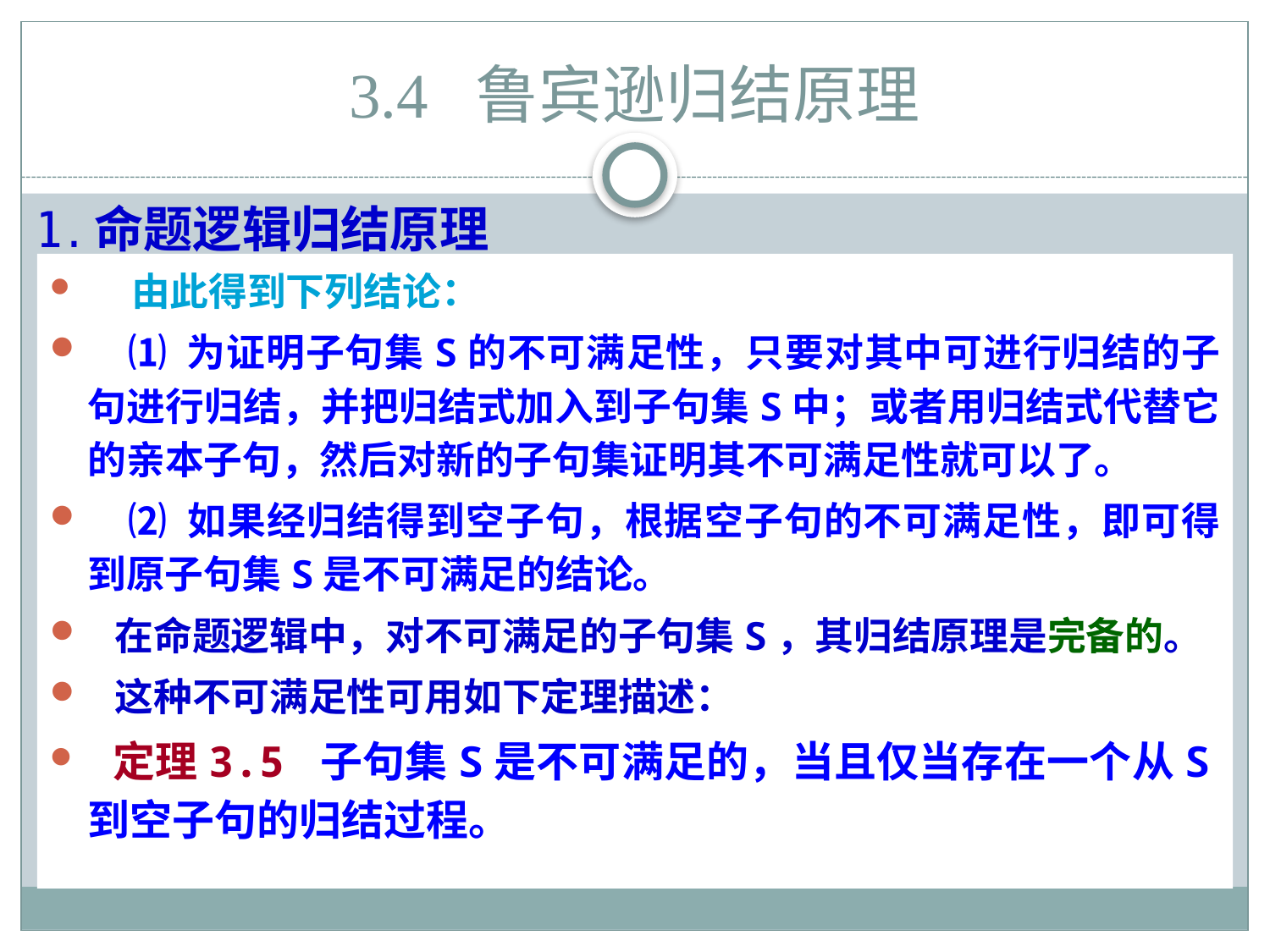

# 3.4  鲁宾逊归结原理
65
1.命题逻辑归结原理
     由此得到下列结论：
    ⑴ 为证明子句集S的不可满足性，只要对其中可进行归结的子句进行归结，并把归结式加入到子句集S中；或者用归结式代替它的亲本子句，然后对新的子句集证明其不可满足性就可以了。
    ⑵ 如果经归结得到空子句，根据空子句的不可满足性，即可得到原子句集S是不可满足的结论。
  在命题逻辑中，对不可满足的子句集S，其归结原理是完备的。
  这种不可满足性可用如下定理描述：
  定理3.5 子句集S是不可满足的，当且仅当存在一个从S到空子句的归结过程。